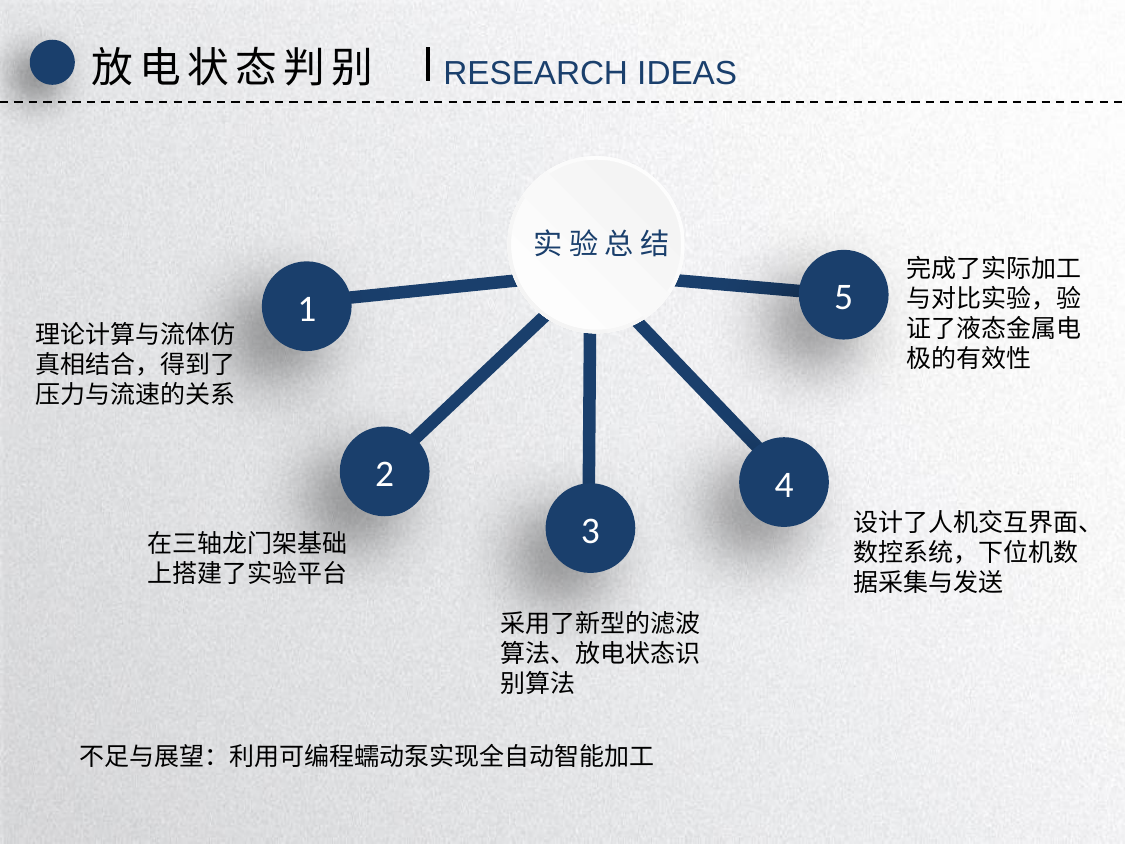

放电状态判别

RESEARCH IDEAS

实验总结
完成了实际加工与对比实验，验证了液态金属电极的有效性
5
1
理论计算与流体仿真相结合，得到了压力与流速的关系
2
4
3
设计了人机交互界面、数控系统，下位机数据采集与发送
在三轴龙门架基础上搭建了实验平台
采用了新型的滤波算法、放电状态识别算法
不足与展望：利用可编程蠕动泵实现全自动智能加工